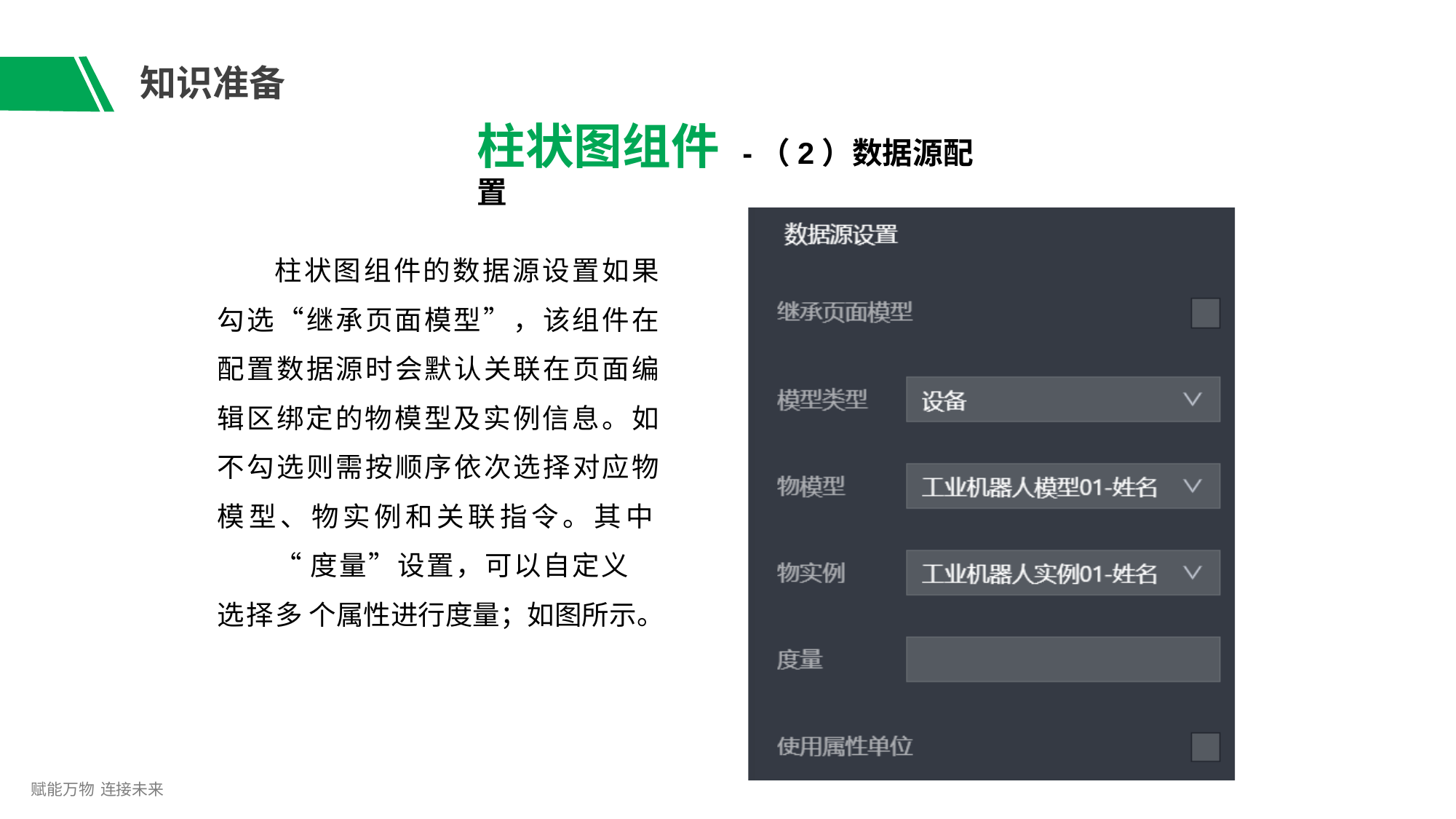

# 知识准备
柱状图组件 -（2）数据源配置
柱状图组件的数据源设置如果 勾选“继承页面模型”，该组件在 配置数据源时会默认关联在页面编 辑区绑定的物模型及实例信息。如 不勾选则需按顺序依次选择对应物 模型、物实例和关联指令。其中
“度量”设置，可以自定义选择多 个属性进行度量；如图所示。

赋能万物 连接未来